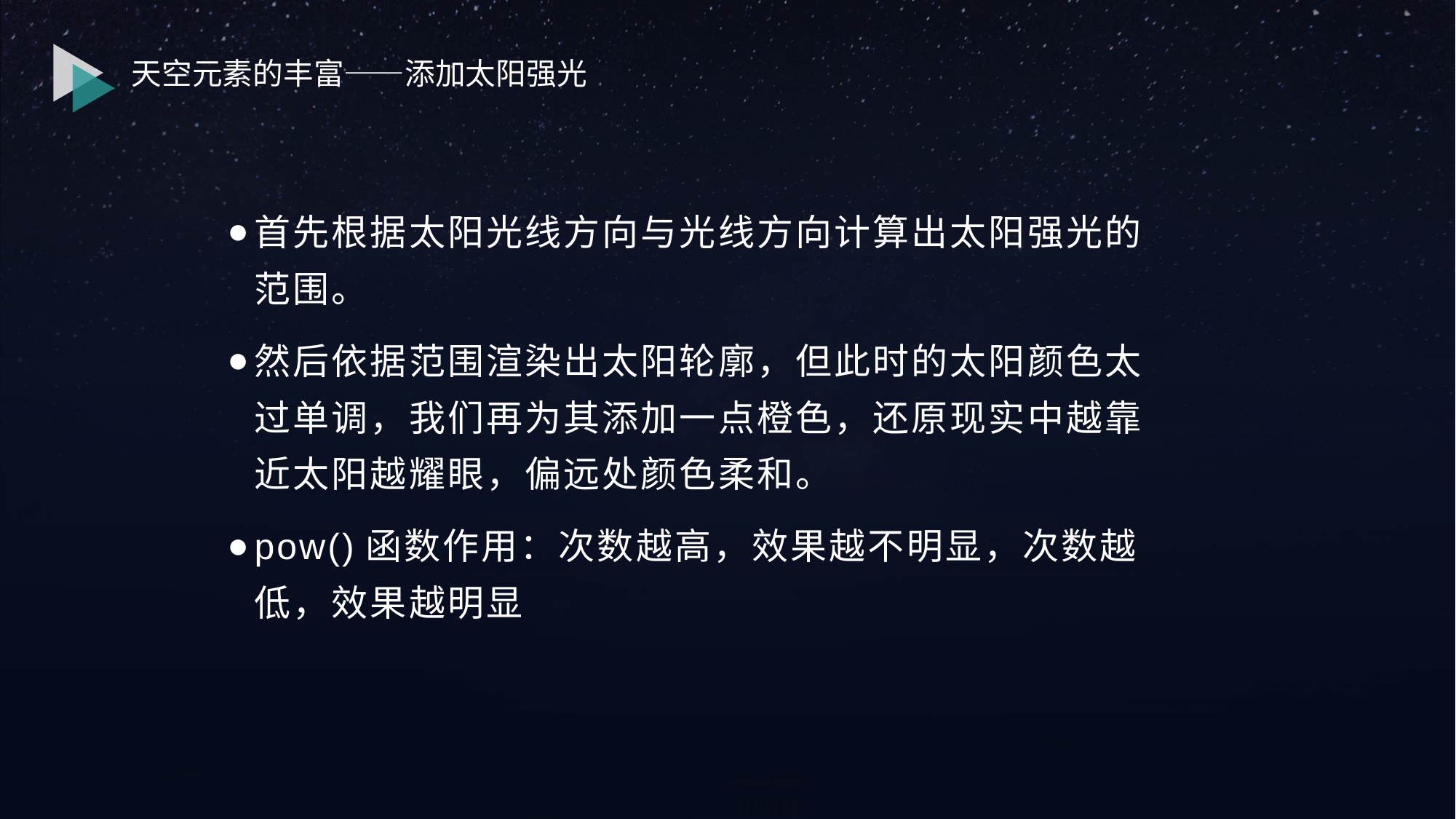

天空元素的丰富——添加太阳强光
首先根据太阳光线方向与光线方向计算出太阳强光的范围。
然后依据范围渲染出太阳轮廓，但此时的太阳颜色太过单调，我们再为其添加一点橙色，还原现实中越靠近太阳越耀眼，偏远处颜色柔和。
pow()函数作用：次数越高，效果越不明显，次数越低，效果越明显